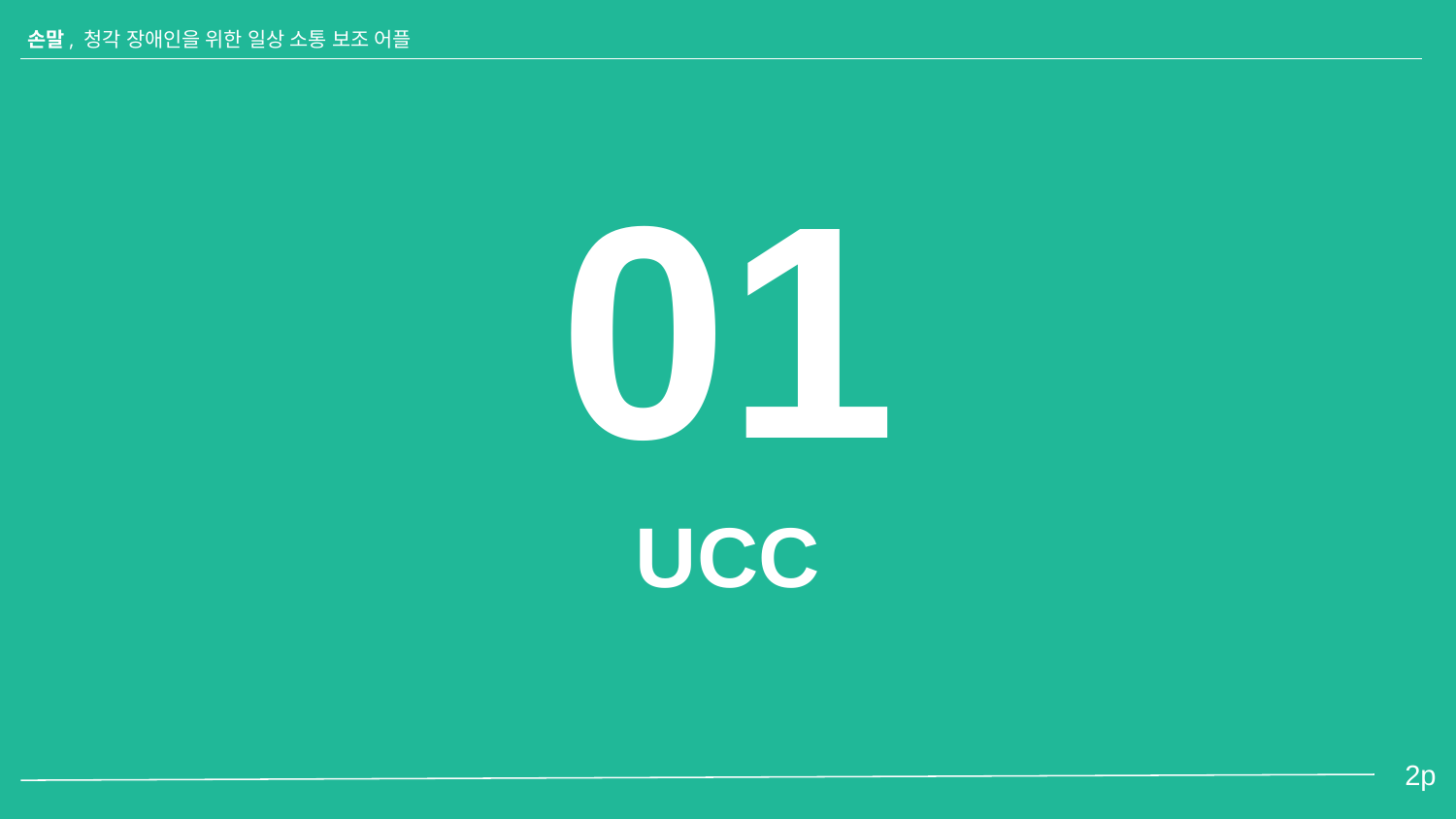

손말, 청각 장애인을 위한 일상 소통 보조 어플
01
# UCC
  2p